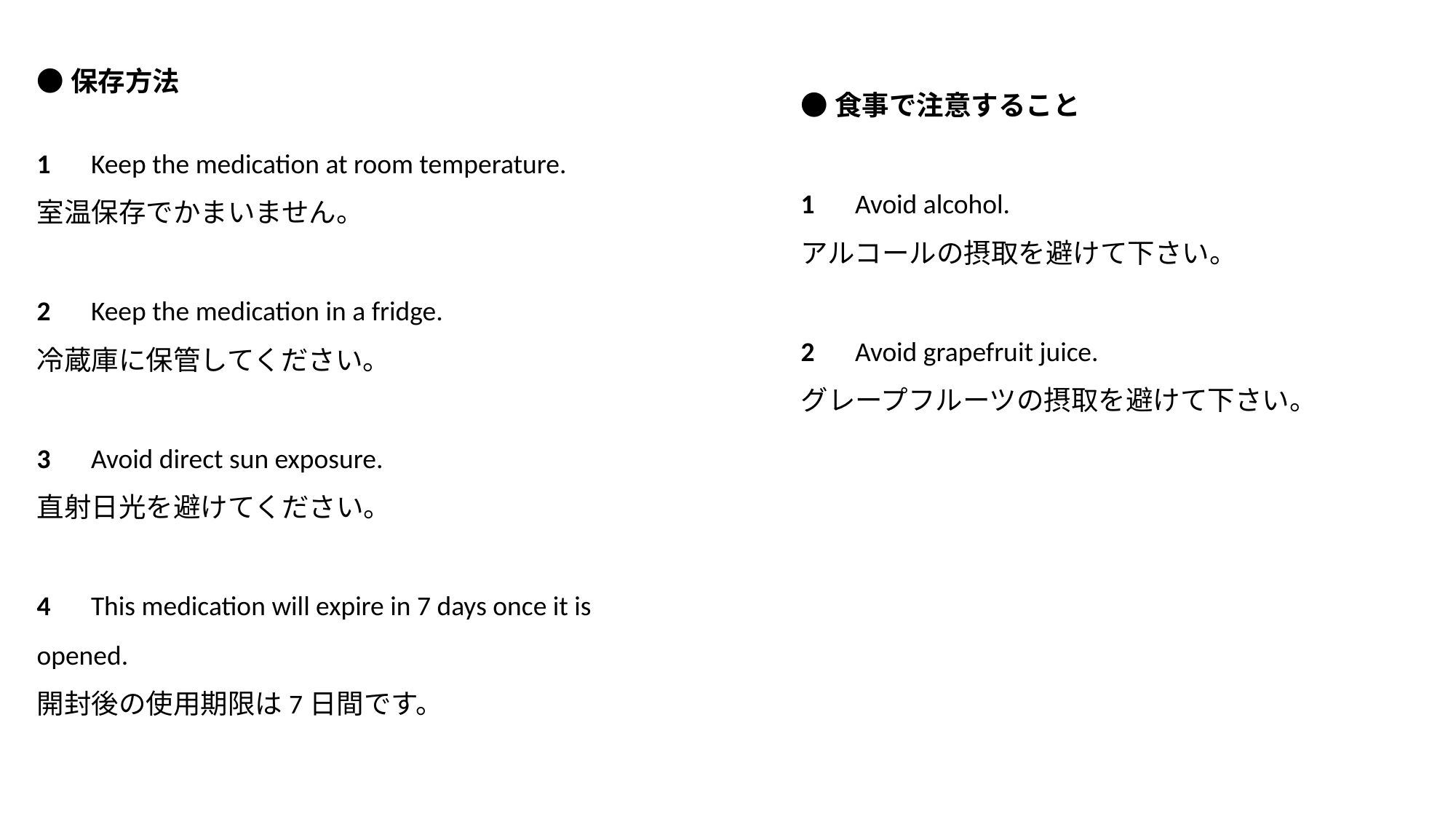

●保存方法

1　Keep the medication at room temperature.
室温保存でかまいません。

2　Keep the medication in a fridge.
冷蔵庫に保管してください。

3　Avoid direct sun exposure.
直射日光を避けてください。

4　This medication will expire in 7 days once it is opened.
開封後の使用期限は7日間です。

●食事で注意すること

1　Avoid alcohol.
アルコールの摂取を避けて下さい。

2　Avoid grapefruit juice.
グレープフルーツの摂取を避けて下さい。